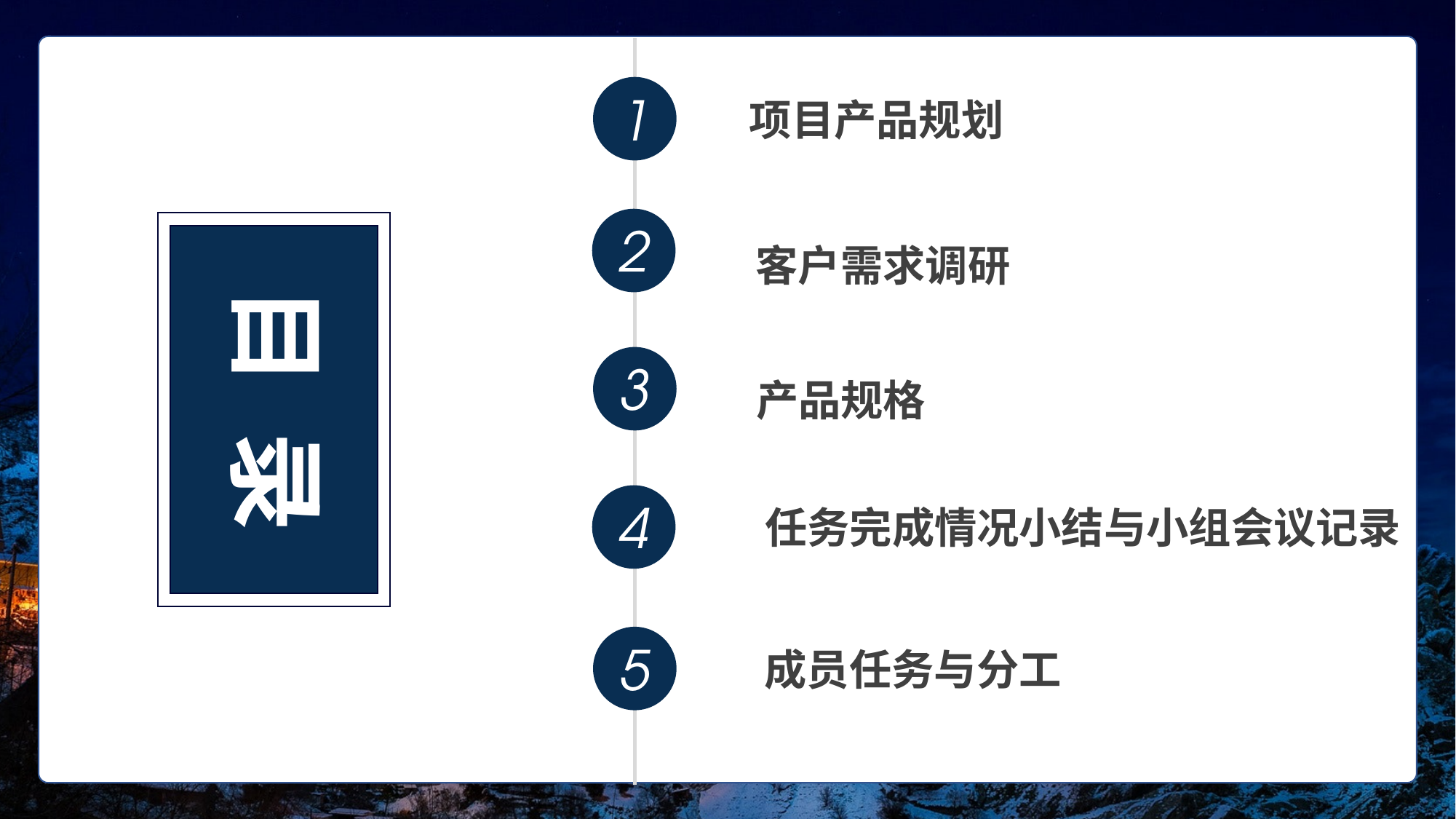

1
项目产品规划
2

客户需求调研
目  录
3
产品规格
4
任务完成情况小结与小组会议记录
5
成员任务与分工